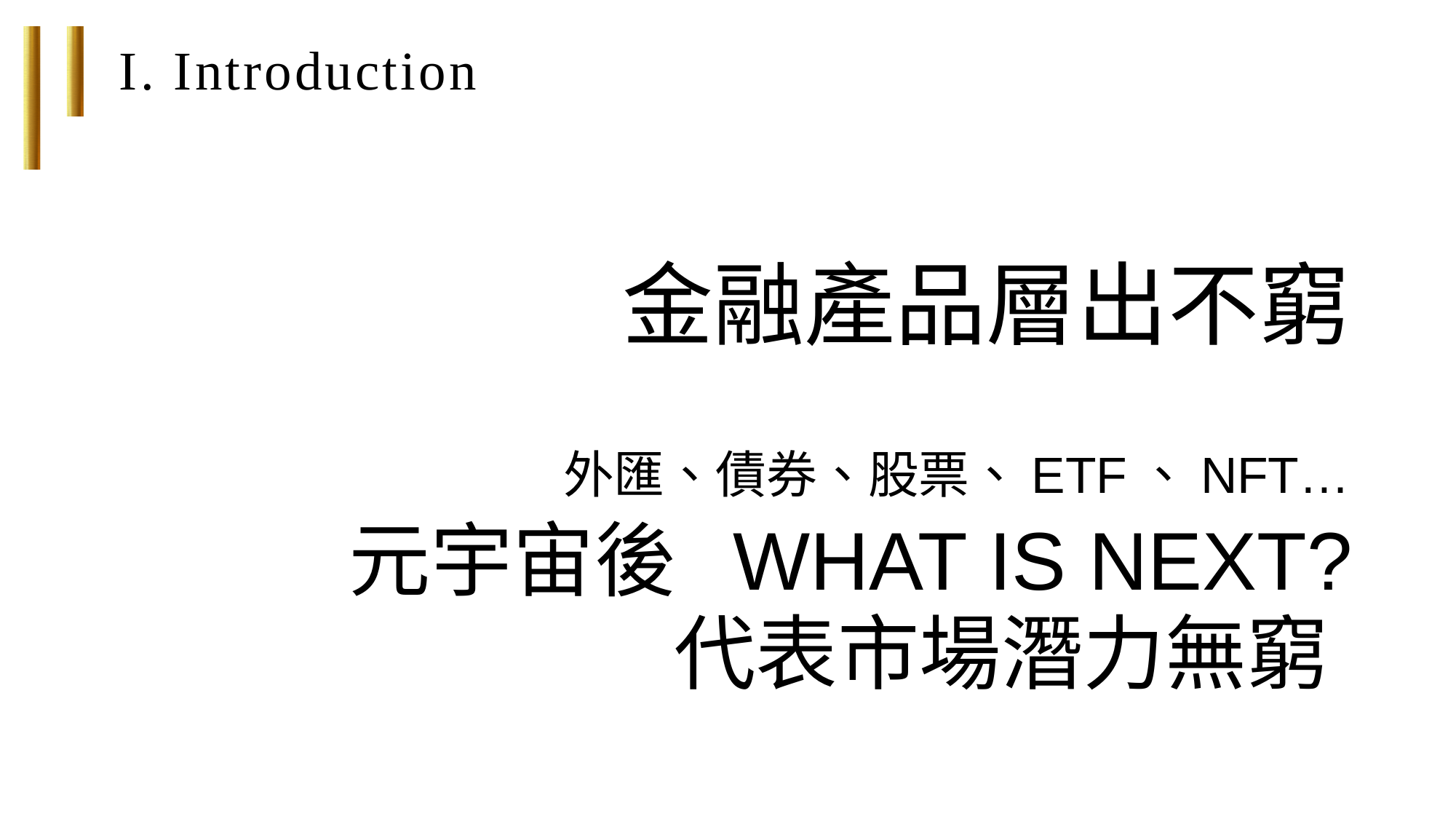

I. Introduction

# 金融產品層出不窮
外匯、債券、股票、ETF、NFT…
元宇宙後  WHAT IS NEXT?
代表市場潛力無窮